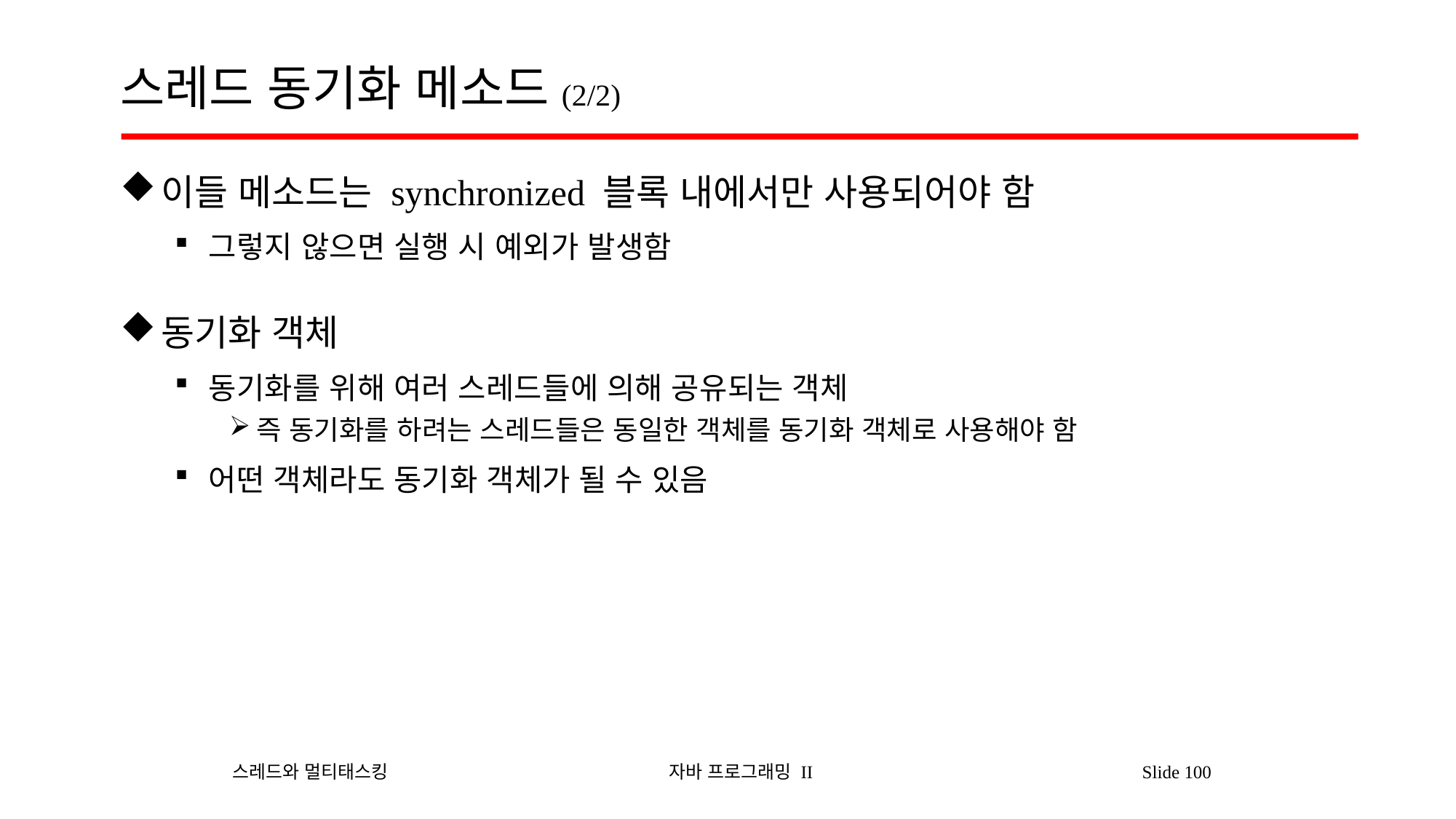

# 스레드 동기화 메소드(2/2)
이들 메소드는 synchronized 블록 내에서만 사용되어야 함
그렇지 않으면 실행 시 예외가 발생함
동기화 객체
동기화를 위해 여러 스레드들에 의해 공유되는 객체
즉 동기화를 하려는 스레드들은 동일한 객체를 동기화 객체로 사용해야 함
어떤 객체라도 동기화 객체가 될 수 있음